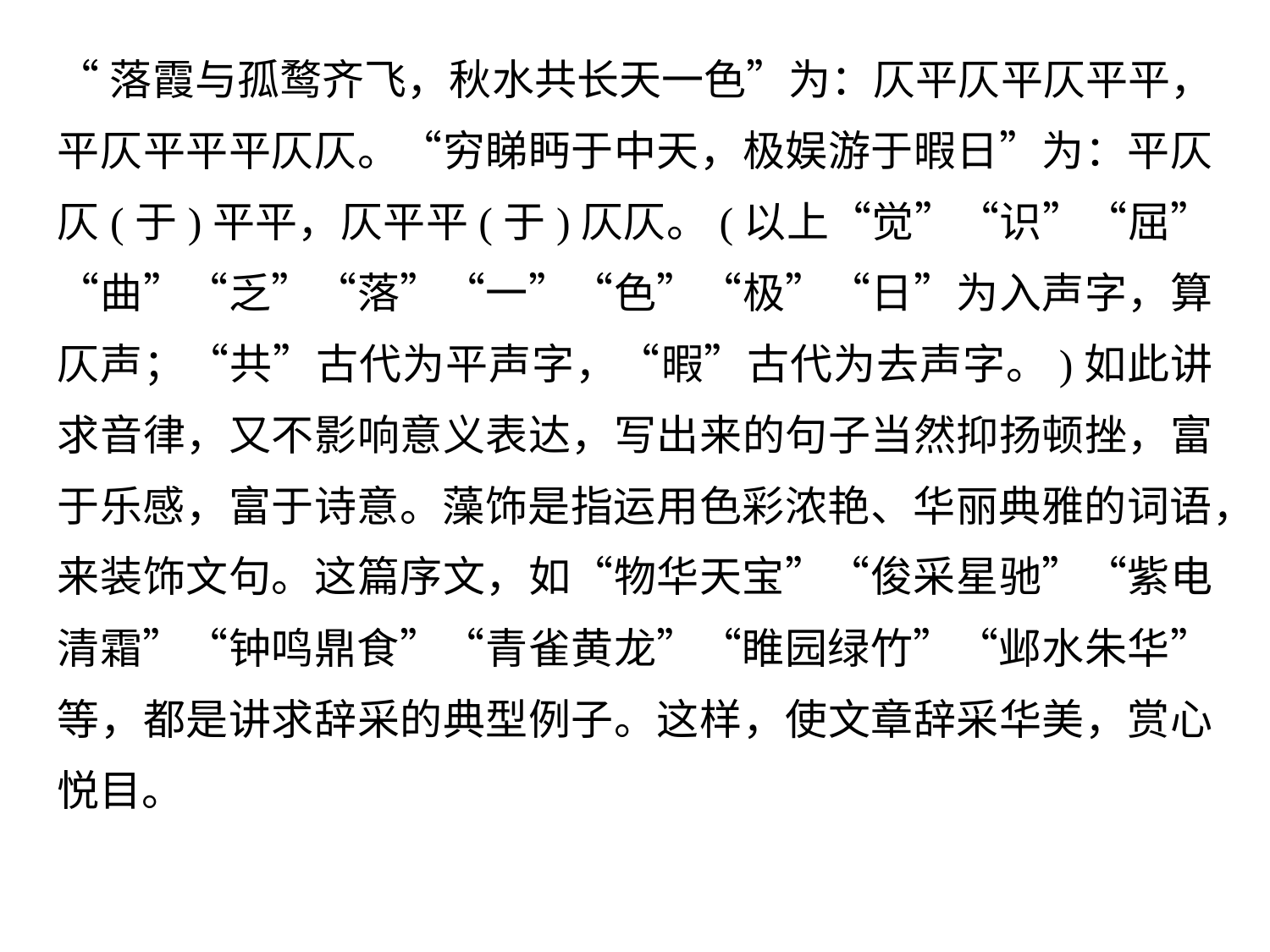

“落霞与孤鹜齐飞，秋水共长天一色”为：仄平仄平仄平平，平仄平平平仄仄。“穷睇眄于中天，极娱游于暇日”为：平仄仄(于)平平，仄平平(于)仄仄。(以上“觉”“识”“屈”“曲”“乏”“落”“一”“色”“极”“日”为入声字，算仄声；“共”古代为平声字，“暇”古代为去声字。)如此讲求音律，又不影响意义表达，写出来的句子当然抑扬顿挫，富于乐感，富于诗意。藻饰是指运用色彩浓艳、华丽典雅的词语，来装饰文句。这篇序文，如“物华天宝”“俊采星驰”“紫电清霜”“钟鸣鼎食”“青雀黄龙”“睢园绿竹”“邺水朱华”等，都是讲求辞采的典型例子。这样，使文章辞采华美，赏心悦目。